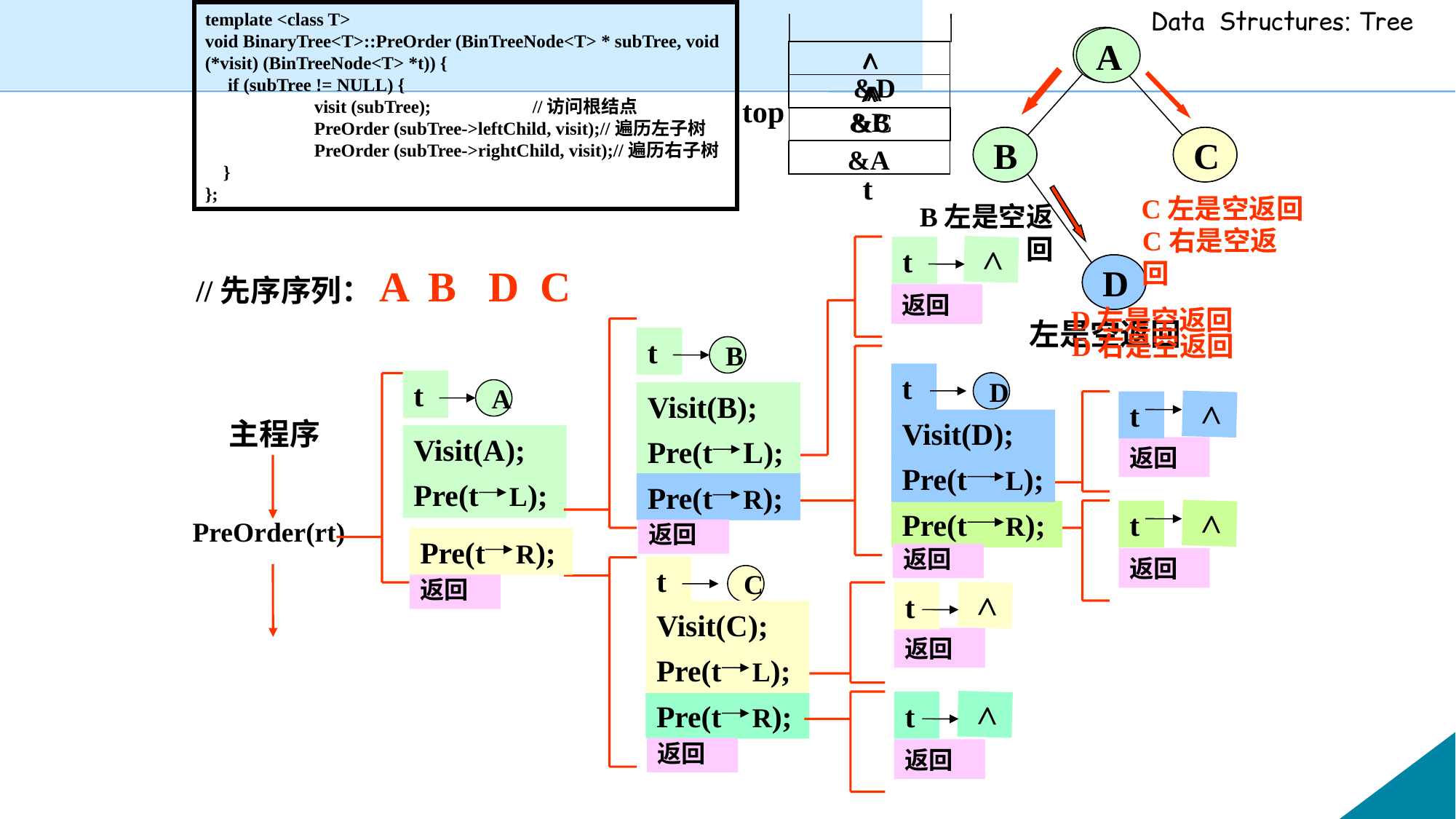

template <class T>
void BinaryTree<T>::PreOrder (BinTreeNode<T> * subTree, void (*visit) (BinTreeNode<T> *t)) {
     if (subTree != NULL) {
	visit (subTree);	//访问根结点
	PreOrder (subTree->leftChild, visit);//遍历左子树
	PreOrder (subTree->rightChild, visit);//遍历右子树
    }
};

top

t
A
A
t
A

Visit(A);
Pre(t    L);

>
>

Pre(t    R);

&D
>
>
>
&B
&C
B
C
B
t
B

Visit(B);
Pre(t    L);

C
t
C

Visit(C);
Pre(t    L);

&A

Pre(t    R);

左是空返回
>
t

C左是空返回
B左是空返回
>
t

C右是空返回
>
t

//先序序列：A  B   D  C
D
t
D

Visit(D);
Pre(t     L);

D
返回
D左是空返回
左是空返回
>
t

D右是空返回

右是空返回
>
t

主程序

PreOrder(rt)
返回
Pre(t     R);

返回
返回
返回

返回

返回

Pre(t    R);

返回
返回